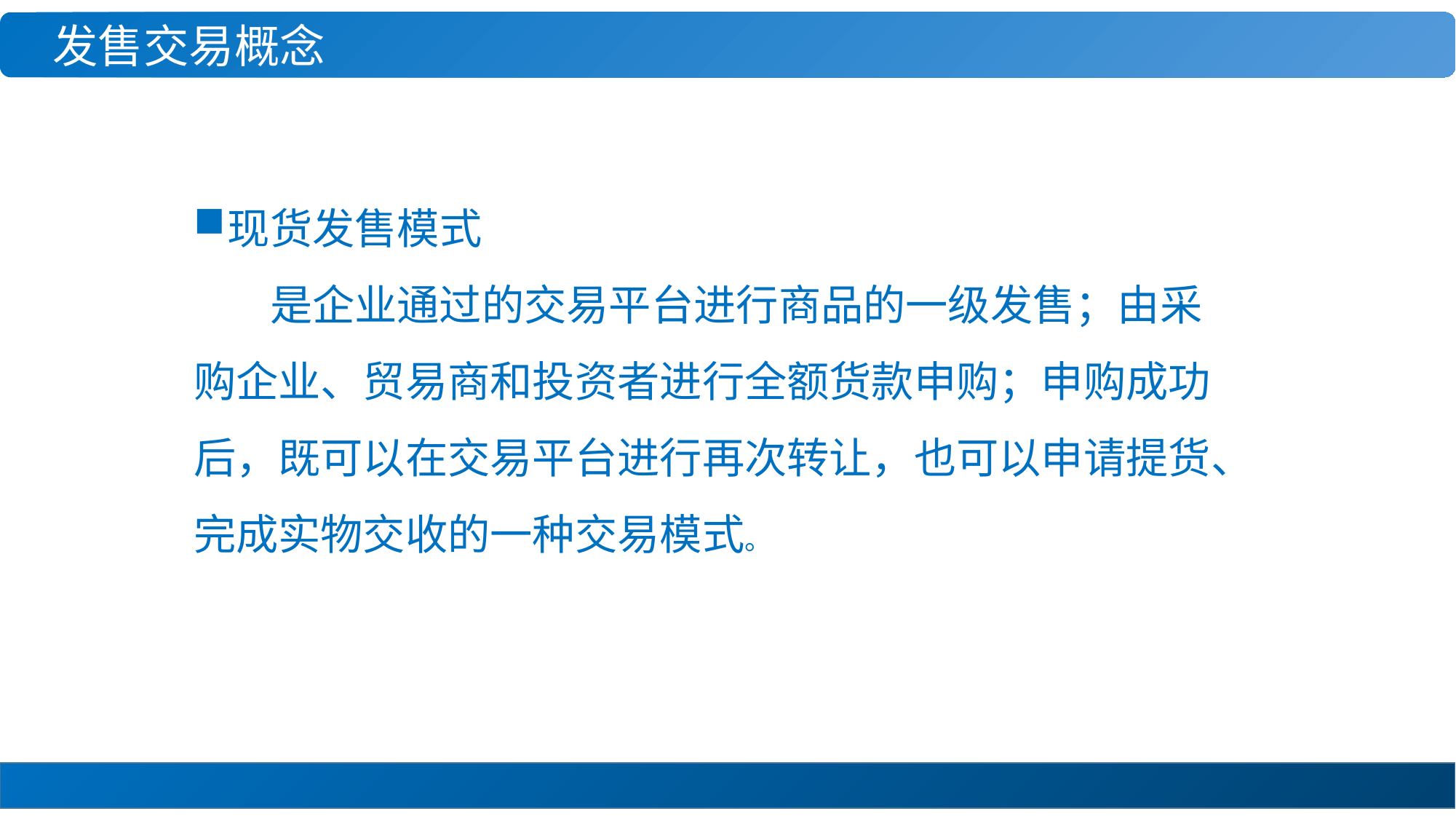

发售交易概念

现货发售模式
       是企业通过的交易平台进行商品的一级发售；由采购企业、贸易商和投资者进行全额货款申购；申购成功后，既可以在交易平台进行再次转让，也可以申请提货、完成实物交收的一种交易模式。